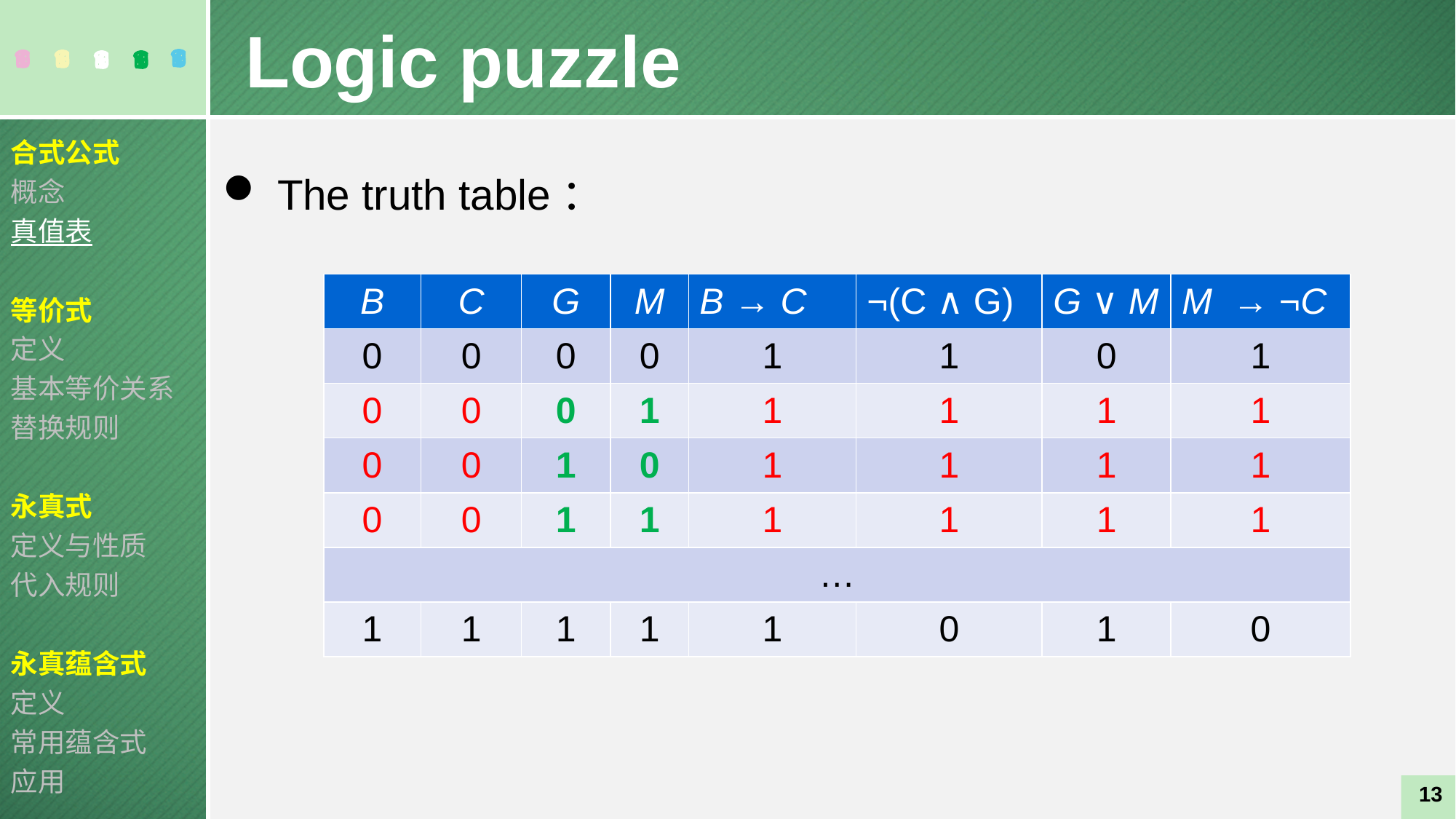

Logic puzzle

合式公式
概念
真值表

等价式
定义
基本等价关系
替换规则

永真式
定义与性质
代入规则

永真蕴含式
定义
常用蕴含式
应用
 The truth table：

| B | C | G | M | B → C | ¬(C ∧ G) | G ∨ M | M → ¬C |
| --- | --- | --- | --- | --- | --- | --- | --- |
| 0 | 0 | 0 | 0 | 1 | 1 | 0 | 1 |
| 0 | 0 | 0 | 1 | 1 | 1 | 1 | 1 |
| 0 | 0 | 1 | 0 | 1 | 1 | 1 | 1 |
| 0 | 0 | 1 | 1 | 1 | 1 | 1 | 1 |
| … |  |  |  |  |  |  |  |
| 1 | 1 | 1 | 1 | 1 | 0 | 1 | 0 |
13